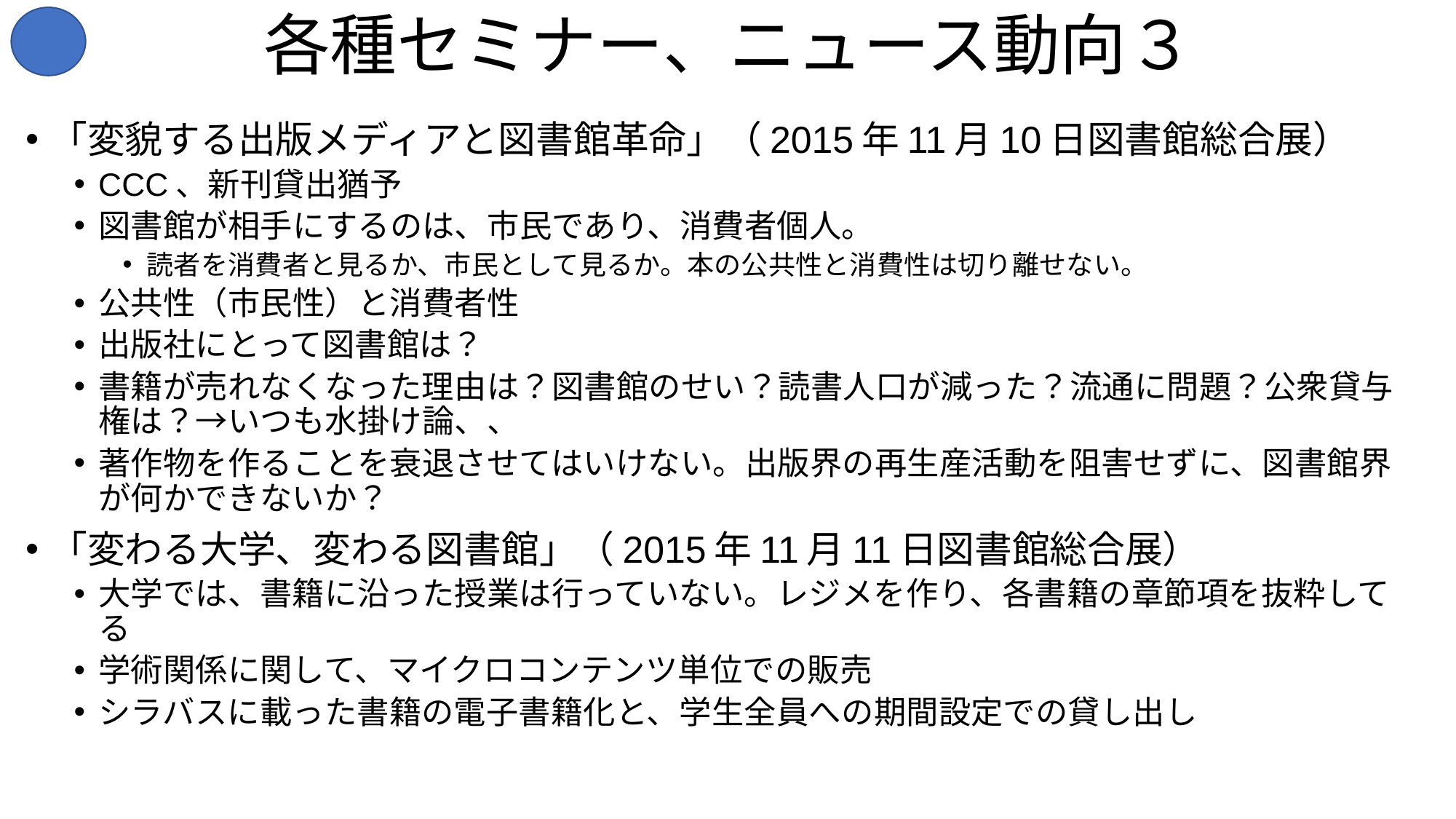

# 各種セミナー、ニュース動向３

「変貌する出版メディアと図書館革命」（2015年11月10日図書館総合展）
CCC、新刊貸出猶予
図書館が相手にするのは、市民であり、消費者個人。
読者を消費者と見るか、市民として見るか。本の公共性と消費性は切り離せない。
公共性（市民性）と消費者性
出版社にとって図書館は？
書籍が売れなくなった理由は？図書館のせい？読書人口が減った？流通に問題？公衆貸与権は？→いつも水掛け論、、
著作物を作ることを衰退させてはいけない。出版界の再生産活動を阻害せずに、図書館界が何かできないか？
「変わる大学、変わる図書館」（2015年11月11日図書館総合展）
大学では、書籍に沿った授業は行っていない。レジメを作り、各書籍の章節項を抜粋してる
学術関係に関して、マイクロコンテンツ単位での販売
シラバスに載った書籍の電子書籍化と、学生全員への期間設定での貸し出し